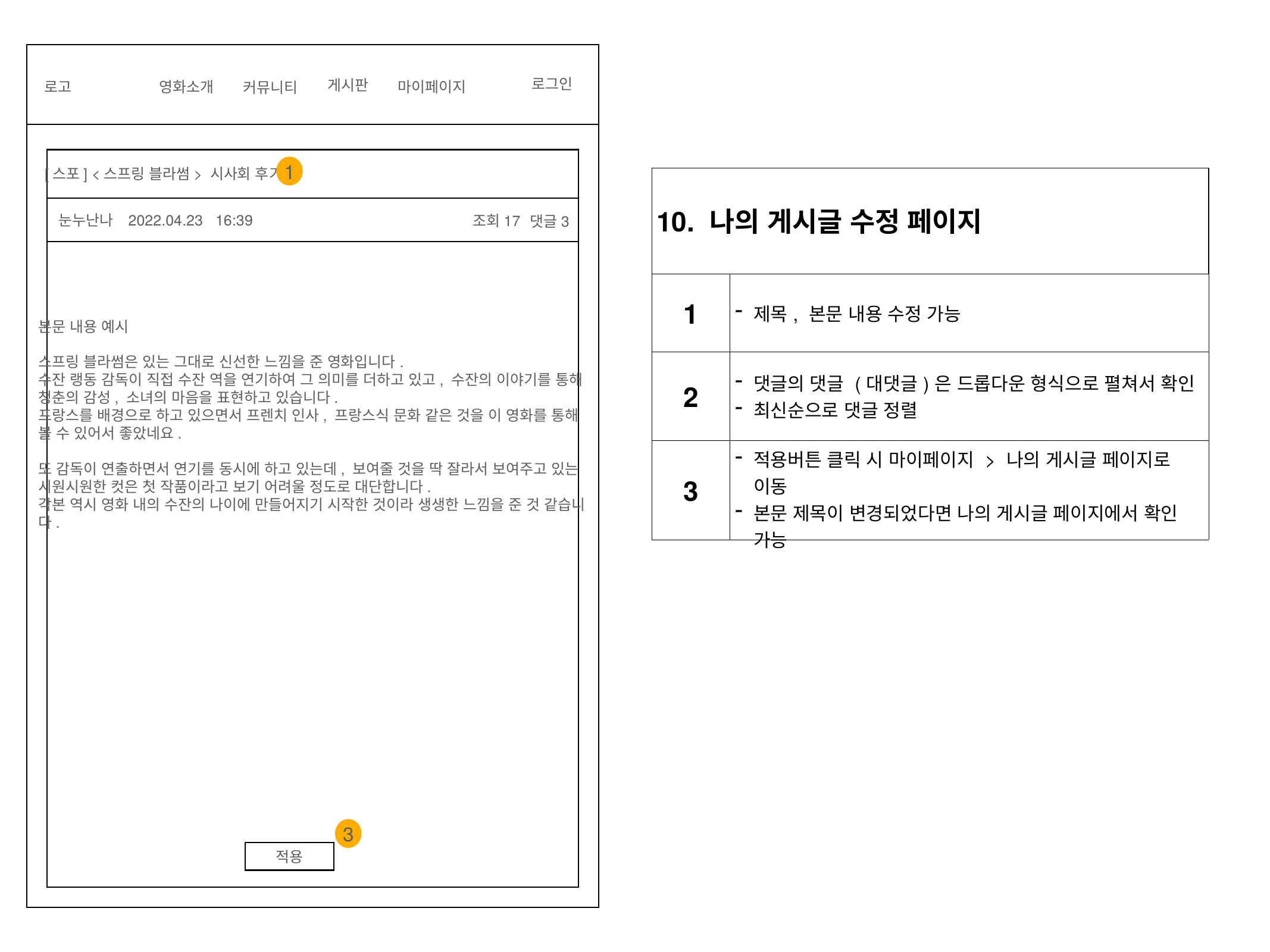

로그인
게시판
영화소개
마이페이지
로고
커뮤니티

1
[스포] <스프링 블라썸> 시사회 후기
| 10. 나의 게시글 수정 페이지 |  |  |  |
| --- | --- | --- | --- |
| 1 | 제목, 본문 내용 수정 가능 |  |  |
| 2 | 댓글의 댓글 (대댓글)은 드롭다운 형식으로 펼쳐서 확인 최신순으로 댓글 정렬 |  |  |
| 3 | 적용버튼 클릭 시 마이페이지 > 나의 게시글 페이지로 이동 본문 제목이 변경되었다면 나의 게시글 페이지에서 확인 가능 |  |  |

눈누난나
2022.04.23   16:39
조회17
댓글3

본문 내용 예시

스프링 블라썸은 있는 그대로 신선한 느낌을 준 영화입니다.
수잔 랭동 감독이 직접 수잔 역을 연기하여 그 의미를 더하고 있고, 수잔의 이야기를 통해
청춘의 감성, 소녀의 마음을 표현하고 있습니다.
프랑스를 배경으로 하고 있으면서 프렌치 인사, 프랑스식 문화 같은 것을 이 영화를 통해
볼 수 있어서 좋았네요.

또 감독이 연출하면서 연기를 동시에 하고 있는데, 보여줄 것을 딱 잘라서 보여주고 있는
시원시원한 컷은 첫 작품이라고 보기 어려울 정도로 대단합니다.
각본 역시 영화 내의 수잔의 나이에 만들어지기 시작한 것이라 생생한 느낌을 준 것 같습니
다.

3

적용